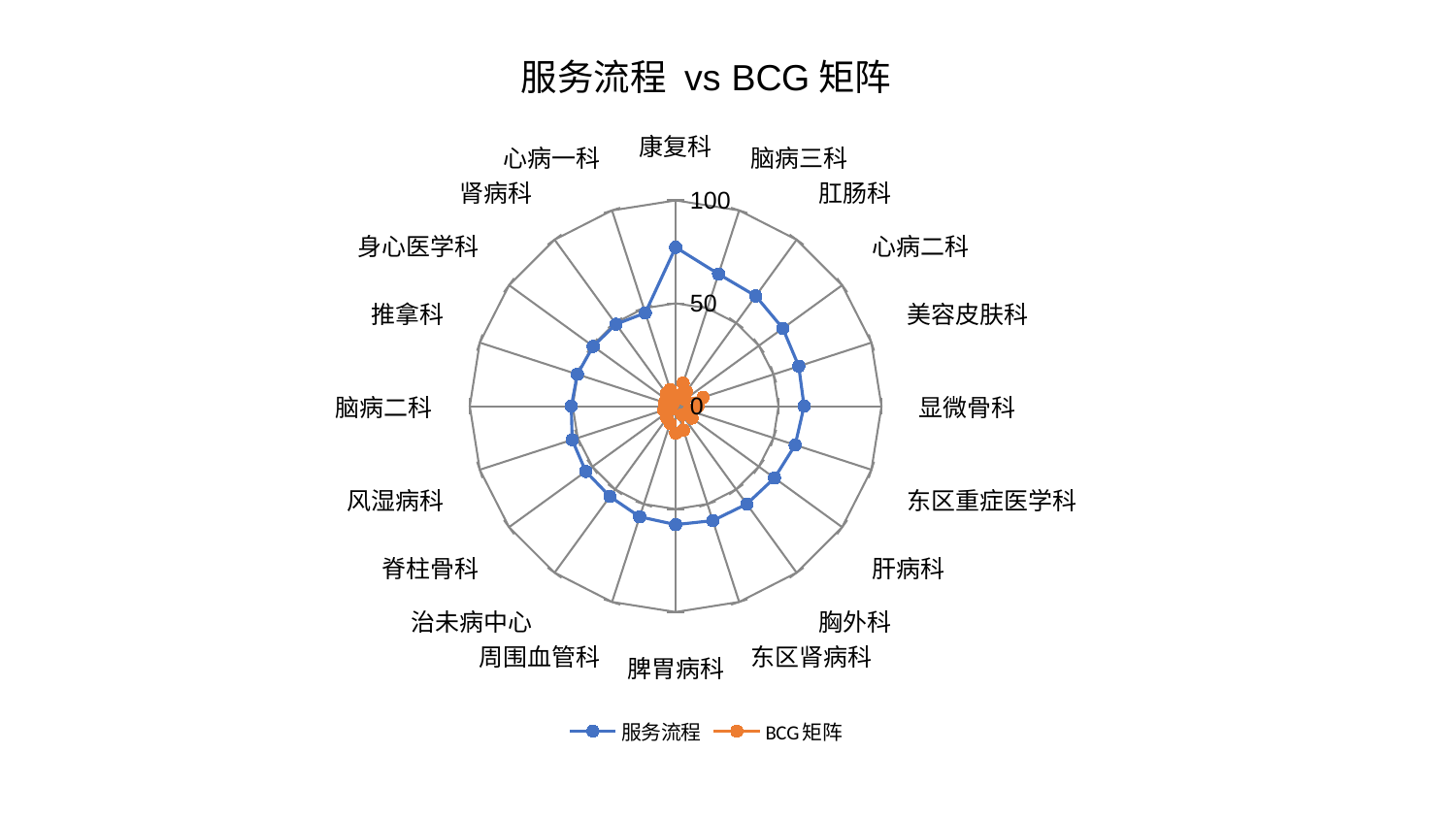

### Chart: 服务流程 vs BCG矩阵

| Category | 服务流程 | BCG矩阵 |
|---|---|---|
| 康复科 | 77.20881546200715 | 5.225351208331086 |
| 脑病三科 | 67.52686313167825 | 11.764249747162452 |
| 肛肠科 | 66.20882205664353 | 8.777818187256397 |
| 心病二科 | 64.37899064997924 | 5.471501041536515 |
| 美容皮肤科 | 62.88771649621147 | 13.995482421896437 |
| 显微骨科 | 62.407523985400516 | 10.811127643688684 |
| 东区重症医学科 | 61.087955939306326 | 6.693849005440353 |
| 肝病科 | 59.37186933530194 | 9.801168034245324 |
| 胸外科 | 58.785533155325794 | 5.247986766121274 |
| 东区肾病科 | 58.46408695128024 | 12.276776945228491 |
| 脾胃病科 | 57.55873579206206 | 13.074303687397599 |
| 周围血管科 | 56.5174332747446 | 8.73709139345503 |
| 治未病中心 | 54.27175233980922 | 7.244843020721974 |
| 脊柱骨科 | 53.927679076219036 | 2.596264553379212 |
| 风湿病科 | 52.84242258510376 | 6.123055920963339 |
| 脑病二科 | 50.645208552312944 | 1.9307117031852024 |
| 推拿科 | 50.20082830005348 | 5.682251681514606 |
| 身心医学科 | 49.495679984976675 | 1.6658433296872739 |
| 肾病科 | 49.26007009821181 | 7.655641895369095 |
| 心病一科 | 47.65953097262286 | 8.572388706690335 |
65